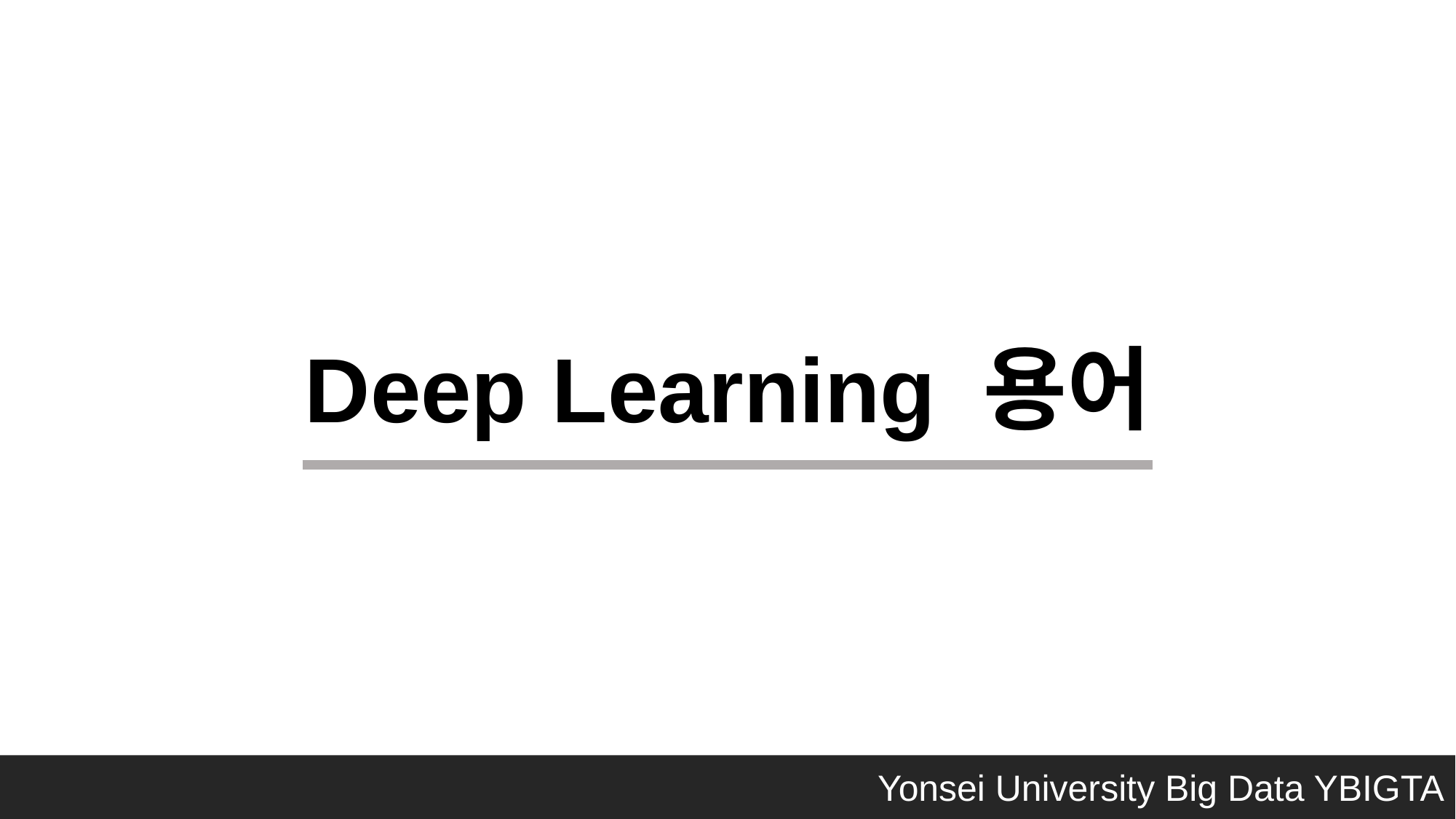

Deep Learning 용어

 Yonsei University Big Data YBIGTA